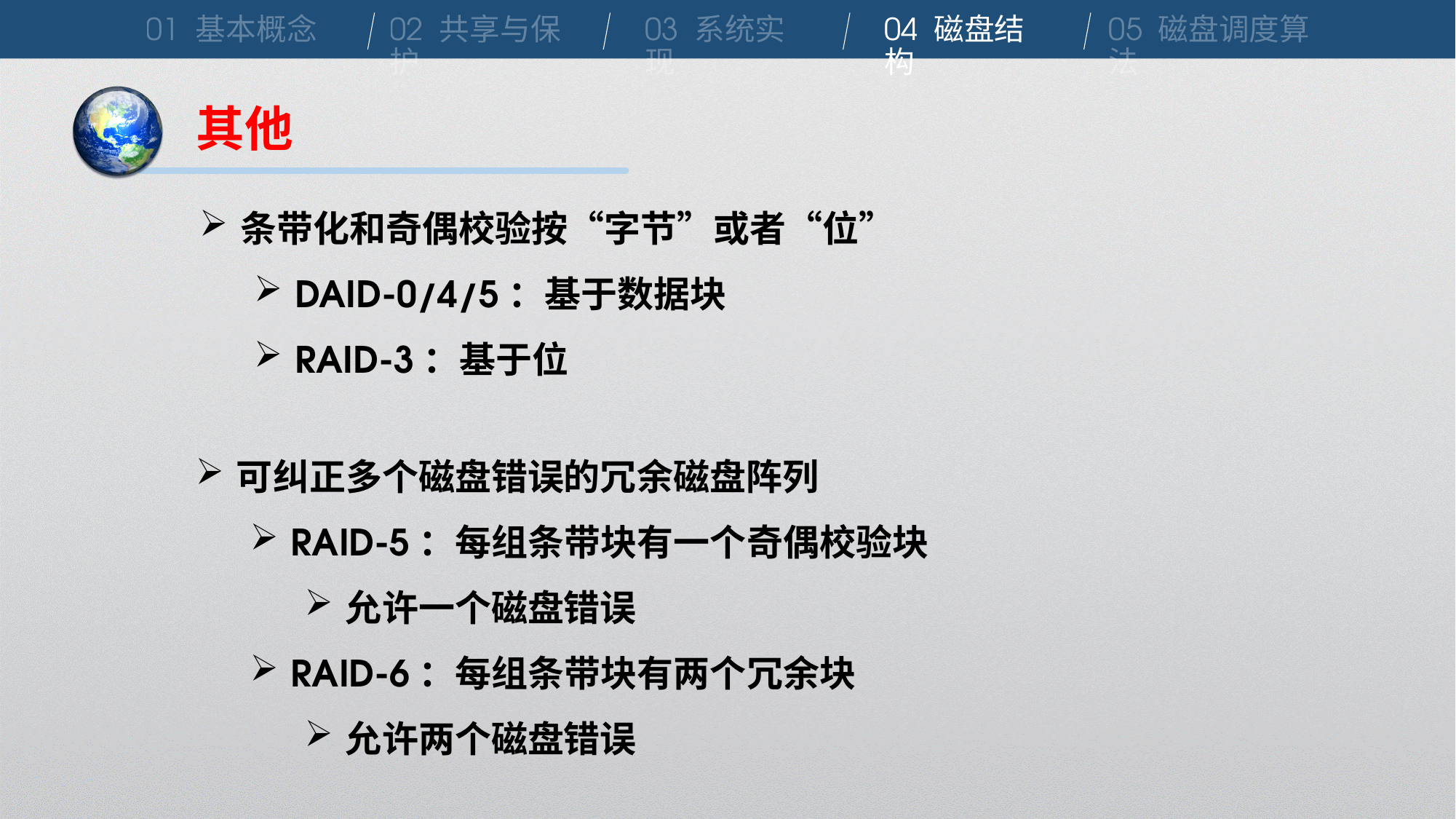

01 基本概念
02 共享与保护
03 系统实现
04 磁盘结构
05 磁盘调度算法
其他
条带化和奇偶校验按“字节”或者“位”
DAID-0/4/5：基于数据块
RAID-3：基于位
可纠正多个磁盘错误的冗余磁盘阵列
RAID-5：每组条带块有一个奇偶校验块
允许一个磁盘错误
RAID-6：每组条带块有两个冗余块
允许两个磁盘错误